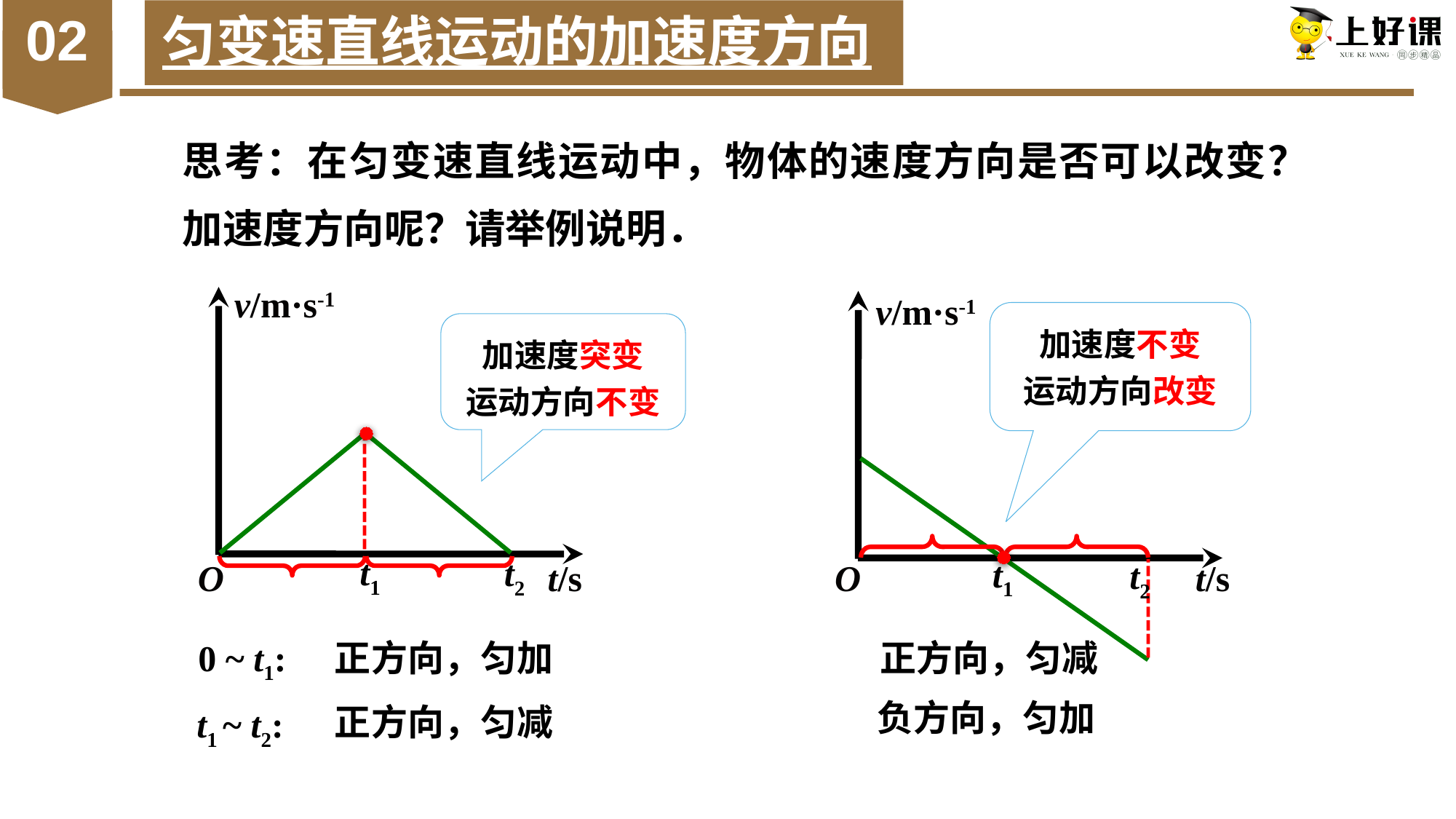

02

匀变速直线运动的加速度方向

思考：在匀变速直线运动中，物体的速度方向是否可以改变？加速度方向呢？请举例说明．
v/m·s-1

O
t/s

v/m·s-1

O
t/s

加速度不变
运动方向改变
加速度突变
运动方向不变

t1
t2
t1
t2

0 ~ t1:
正方向，匀加
正方向，匀减
负方向，匀加
正方向，匀减
t1 ~ t2: